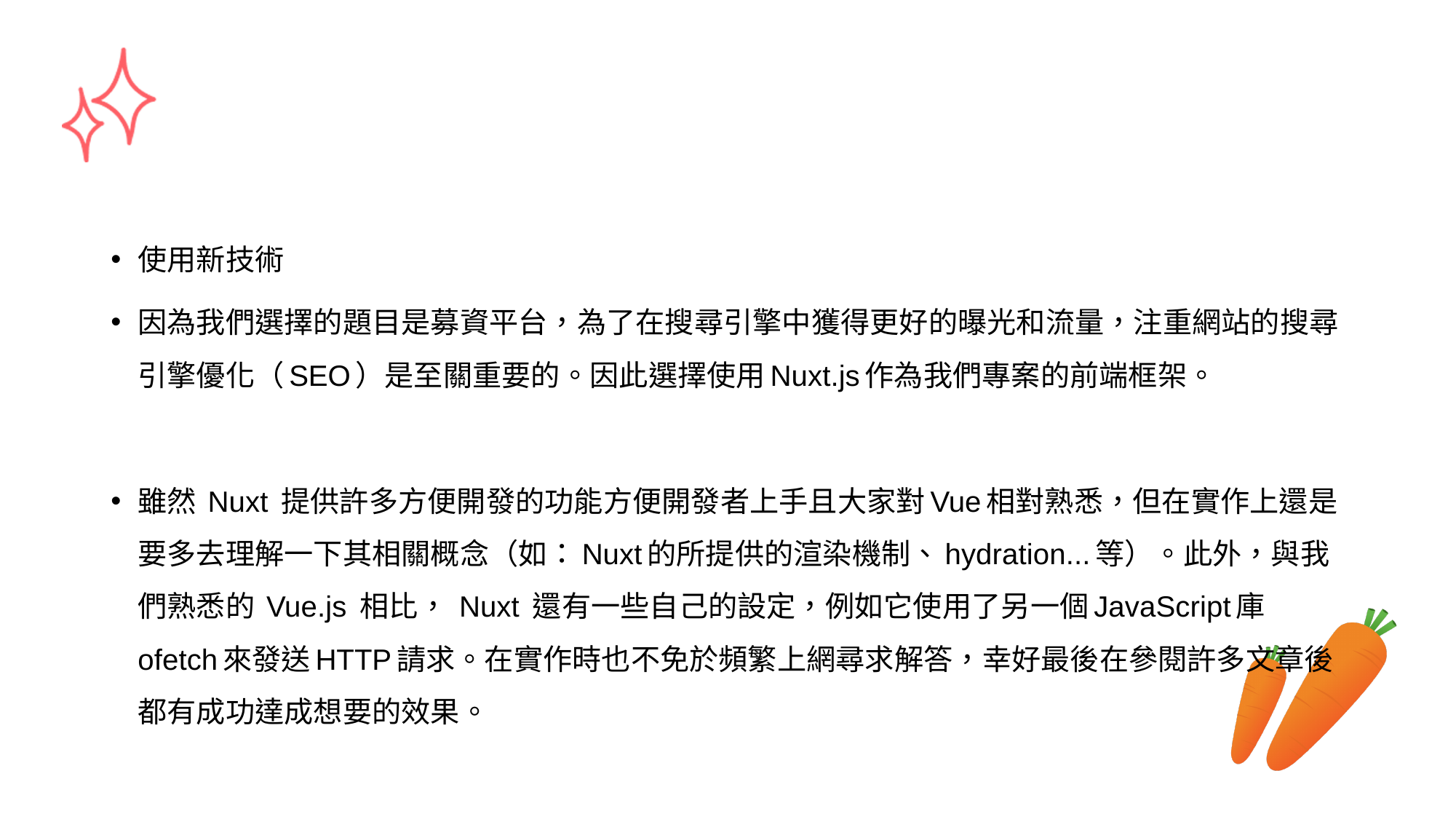

#
使用新技術
因為我們選擇的題目是募資平台，為了在搜尋引擎中獲得更好的曝光和流量，注重網站的搜尋引擎優化（SEO）是至關重要的。因此選擇使用Nuxt.js作為我們專案的前端框架。

雖然 Nuxt 提供許多方便開發的功能方便開發者上手且大家對Vue相對熟悉，但在實作上還是要多去理解一下其相關概念（如：Nuxt的所提供的渲染機制、hydration...等）。此外，與我們熟悉的 Vue.js 相比， Nuxt 還有一些自己的設定，例如它使用了另一個JavaScript庫ofetch來發送HTTP請求。在實作時也不免於頻繁上網尋求解答，幸好最後在參閱許多文章後都有成功達成想要的效果。